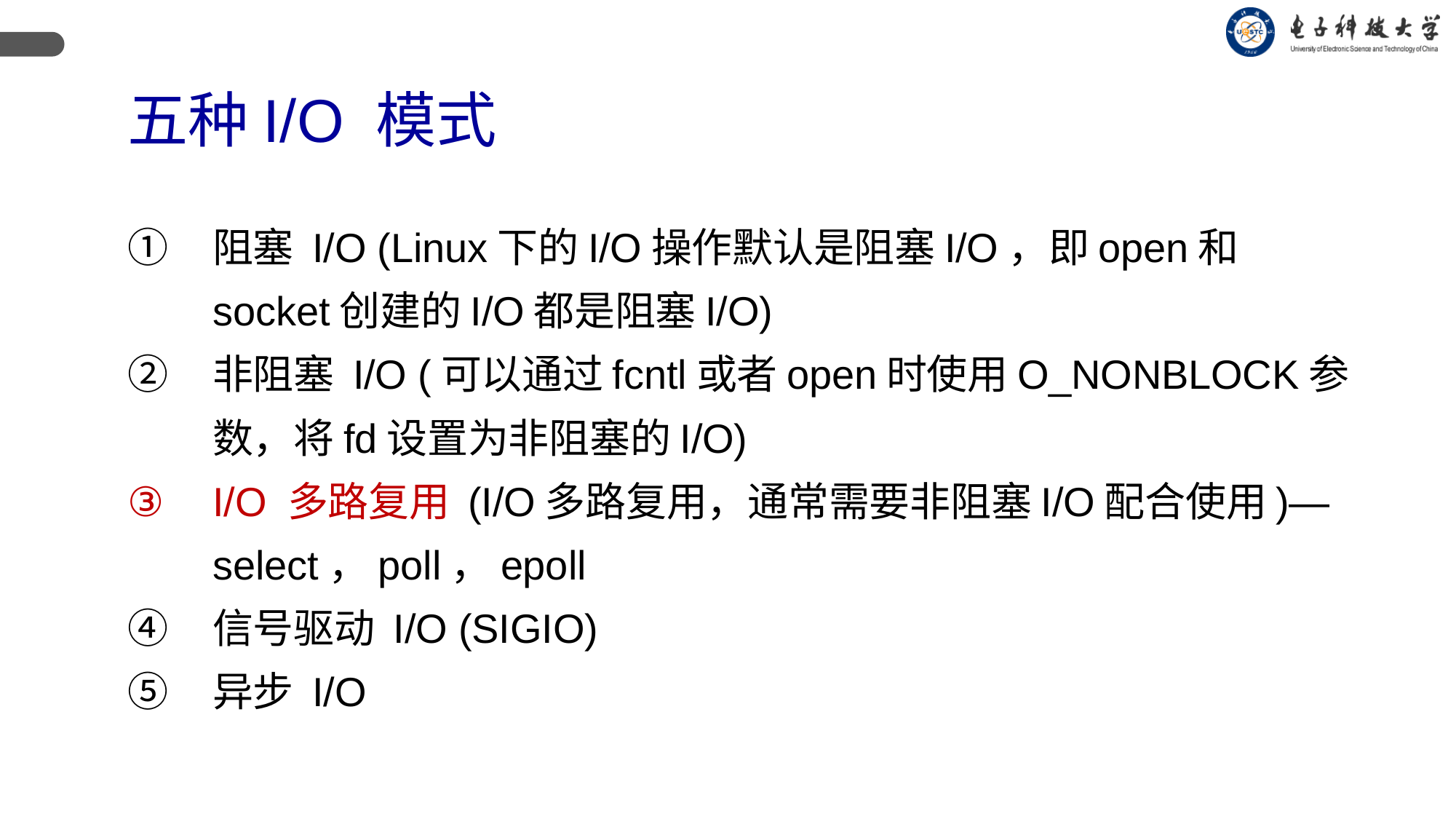

五种I/O 模式
阻塞 I/O (Linux下的I/O操作默认是阻塞I/O，即open和socket创建的I/O都是阻塞I/O)
非阻塞 I/O (可以通过fcntl或者open时使用O_NONBLOCK参数，将fd设置为非阻塞的I/O)
I/O 多路复用 (I/O多路复用，通常需要非阻塞I/O配合使用)—select，poll，epoll
信号驱动 I/O (SIGIO)
异步 I/O